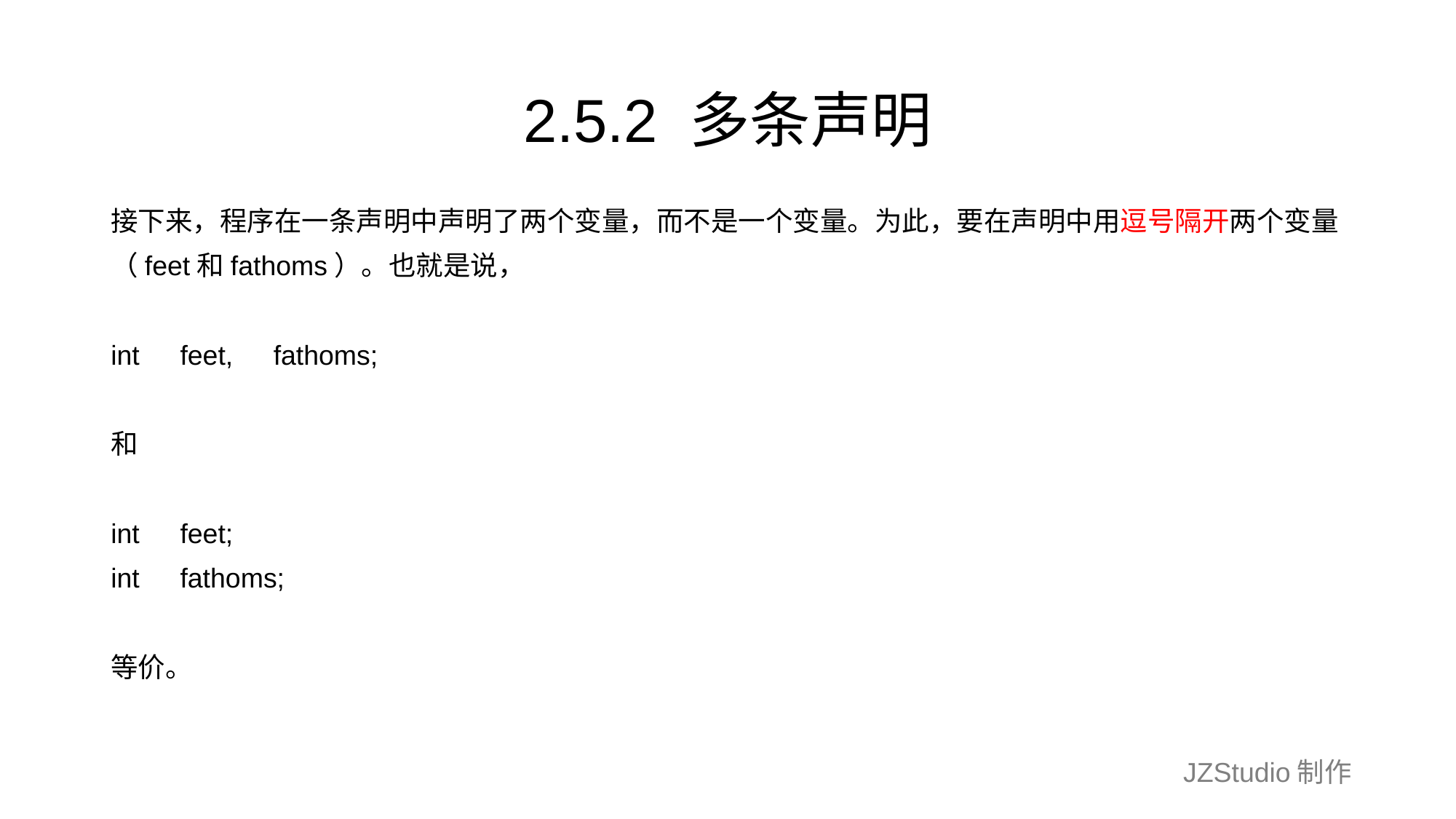

# 2.5.2 多条声明
接下来，程序在一条声明中声明了两个变量，而不是一个变量。为此，要在声明中用逗号隔开两个变量
（feet和fathoms）。也就是说，

int　feet,　fathoms;

和

int　feet;
int　fathoms;

等价。